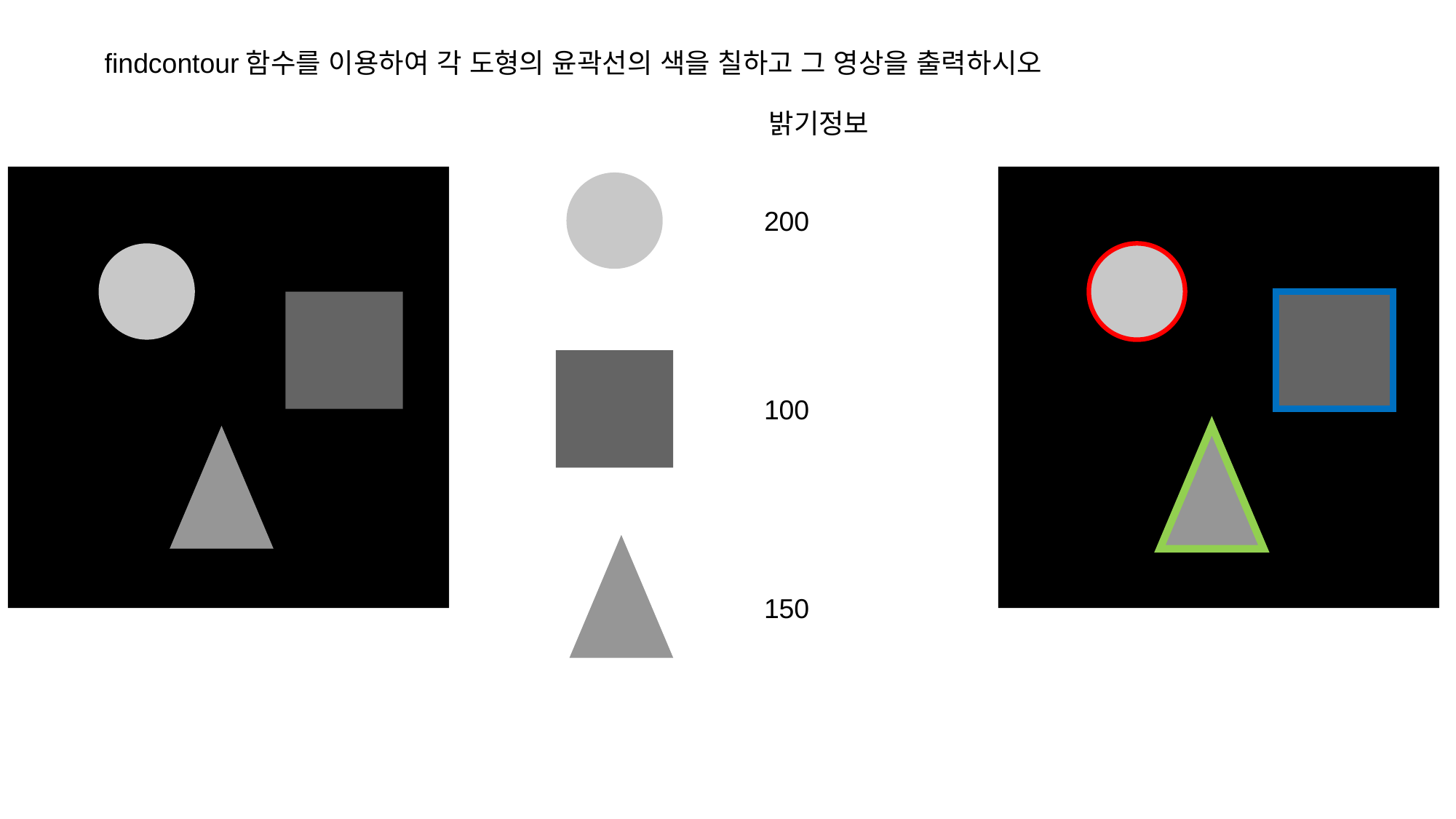

findcontour함수를 이용하여 각 도형의 윤곽선의 색을 칠하고 그 영상을 출력하시오
밝기정보

200

100

150